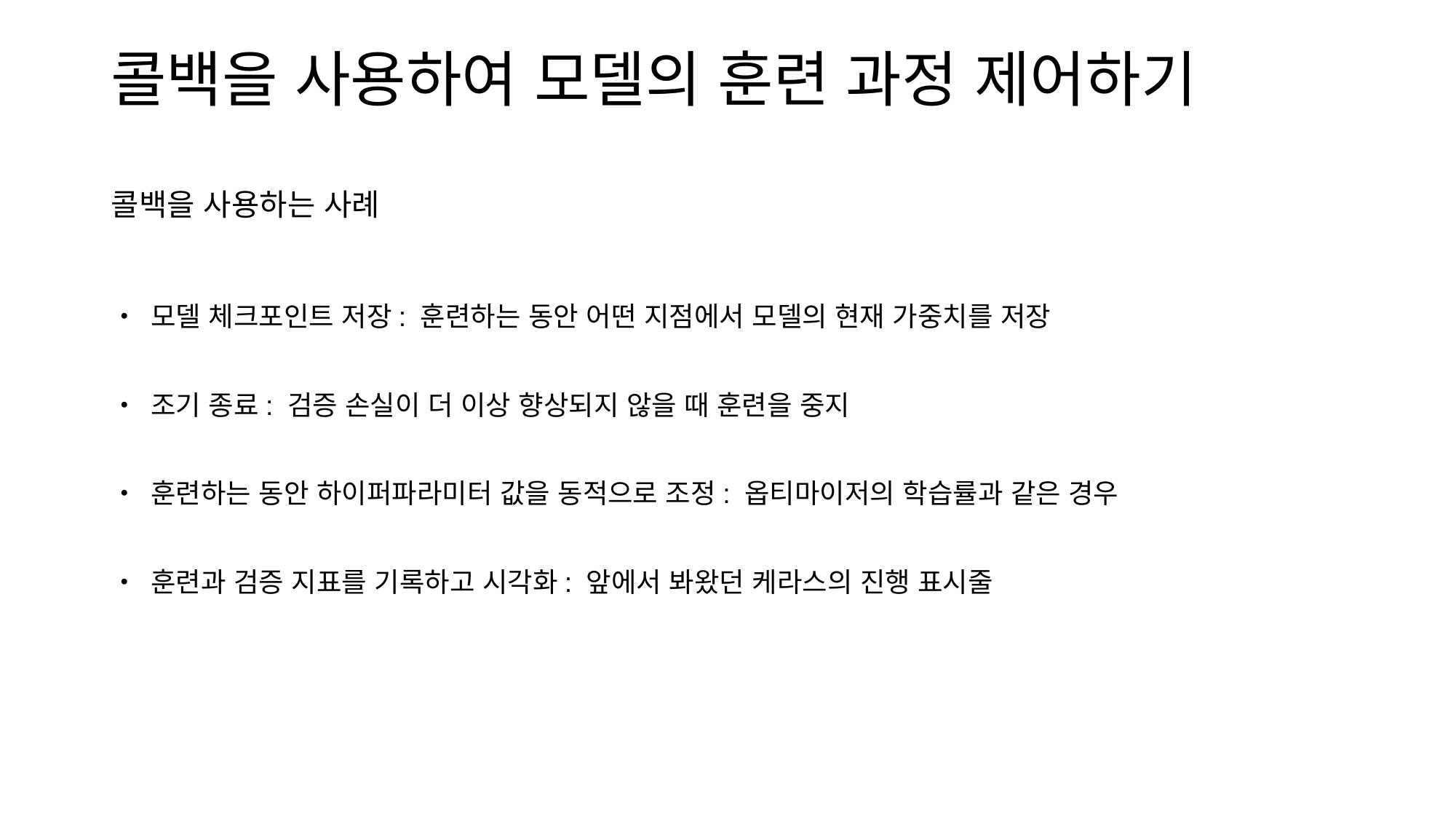

콜백을 사용하여 모델의 훈련 과정 제어하기
콜백을 사용하는 사례
• 모델 체크포인트 저장: 훈련하는 동안 어떤 지점에서 모델의 현재 가중치를 저장
• 조기 종료: 검증 손실이 더 이상 향상되지 않을 때 훈련을 중지
• 훈련하는 동안 하이퍼파라미터 값을 동적으로 조정: 옵티마이저의 학습률과 같은 경우
• 훈련과 검증 지표를 기록하고 시각화: 앞에서 봐왔던 케라스의 진행 표시줄